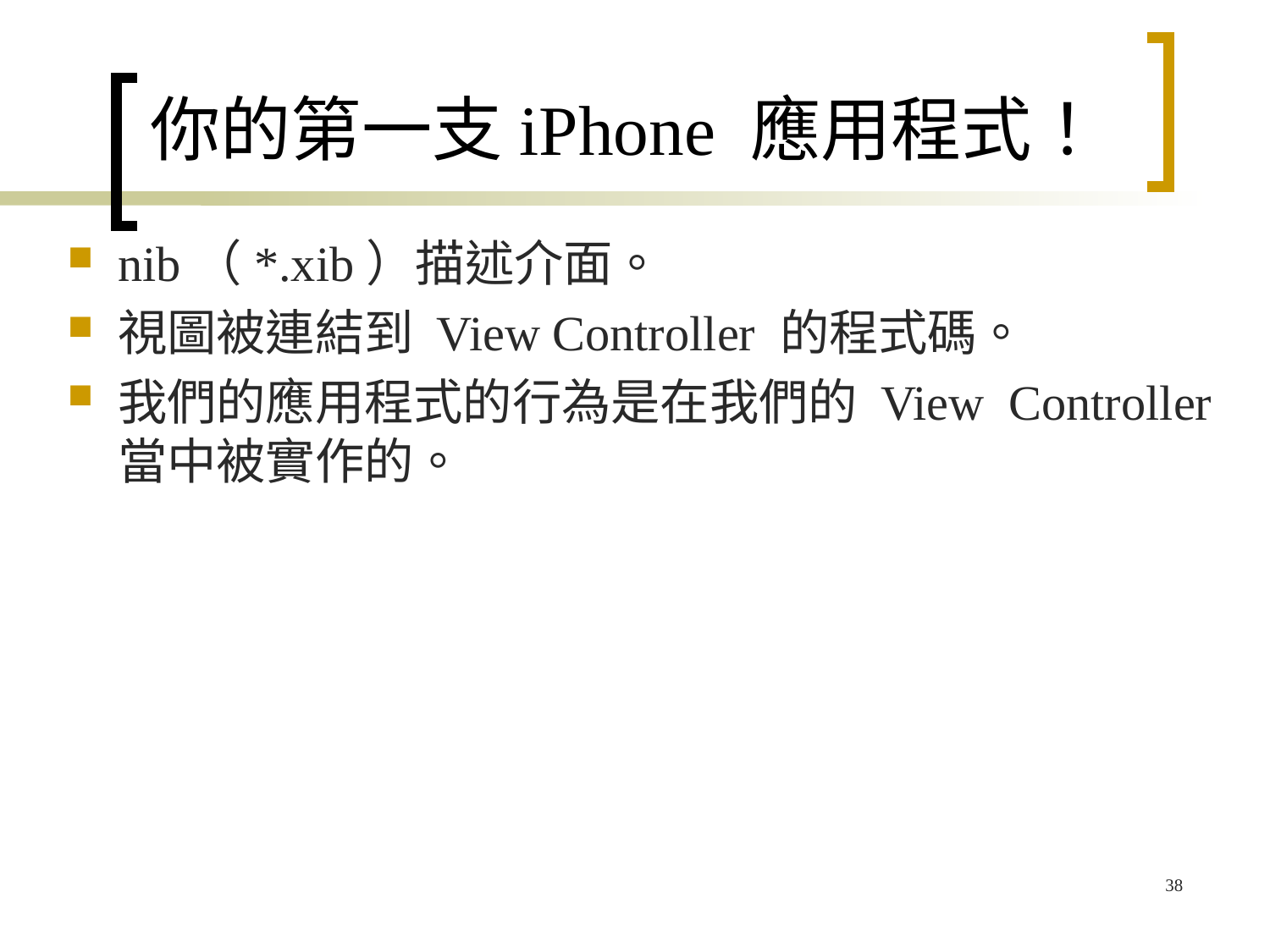

# 你的第一支iPhone 應用程式！
nib（*.xib）描述介面。
視圖被連結到 View Controller 的程式碼。
我們的應用程式的行為是在我們的 View  Controller 當中被實作的。

38